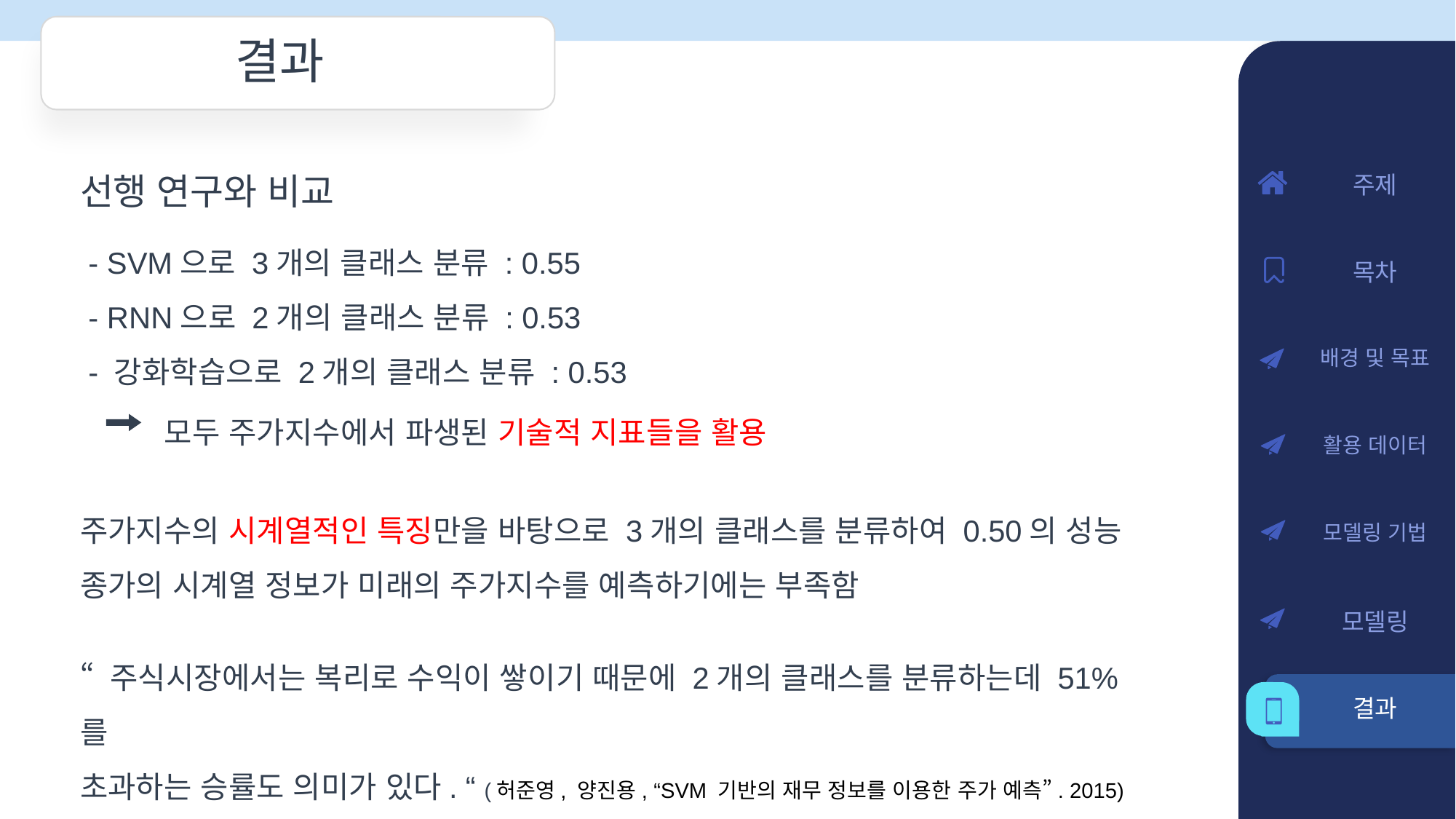

결과

선행 연구와 비교

 - SVM으로 3개의 클래스 분류 : 0.55
 - RNN으로 2개의 클래스 분류 : 0.53
 - 강화학습으로 2개의 클래스 분류 : 0.53

         모두 주가지수에서 파생된 기술적 지표들을 활용

주가지수의 시계열적인 특징만을 바탕으로 3개의 클래스를 분류하여 0.50의 성능
종가의 시계열 정보가 미래의 주가지수를 예측하기에는 부족함

“ 주식시장에서는 복리로 수익이 쌓이기 때문에 2개의 클래스를 분류하는데 51%를
초과하는 승률도 의미가 있다. “ (허준영, 양진용, “SVM 기반의 재무 정보를 이용한 주가 예측”. 2015)
주제

목차

배경 및 목표

활용 데이터

모델링 기법

모델링

결과